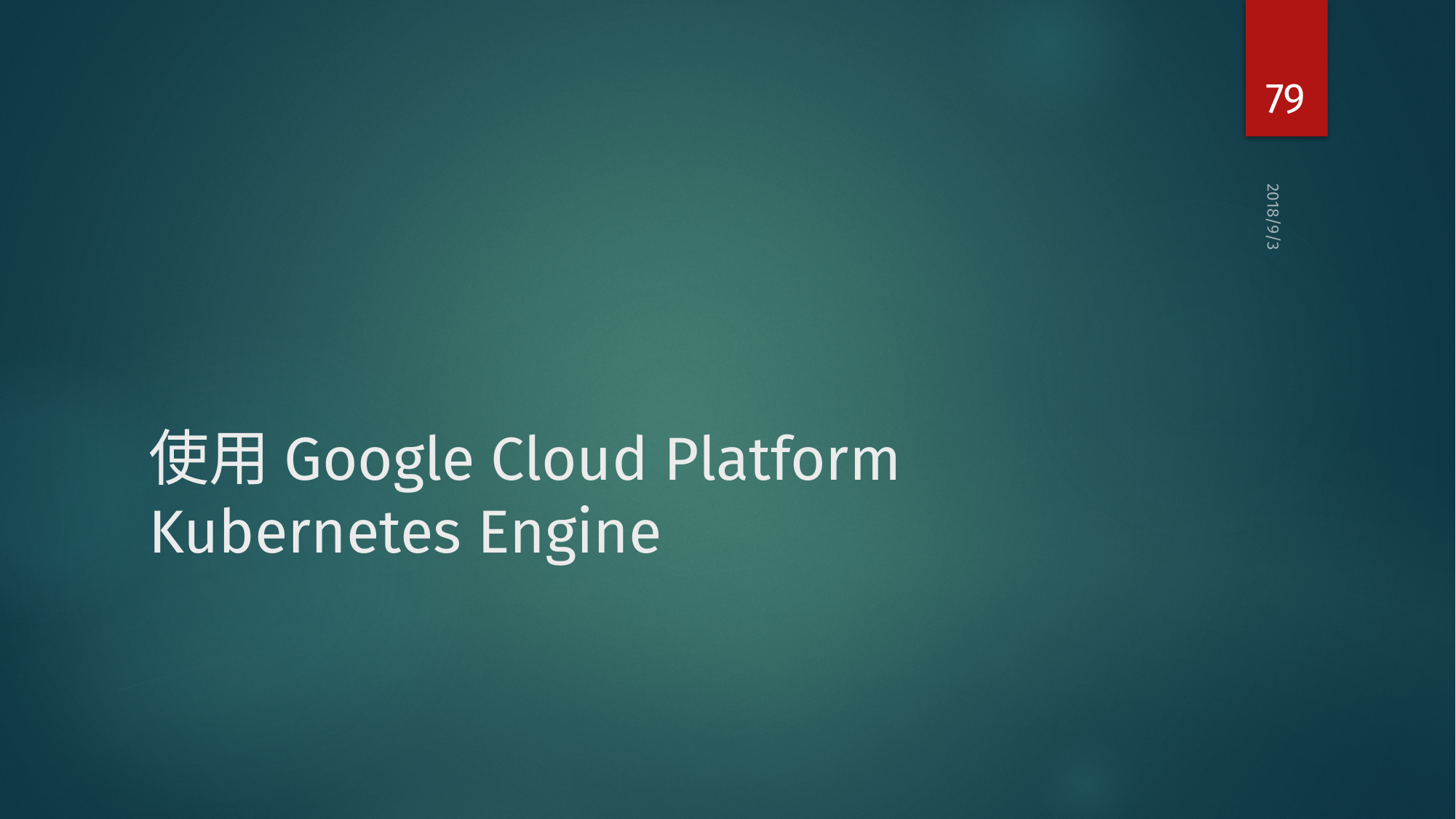

79
2018/9/3
# 使用Google Cloud Platform Kubernetes Engine